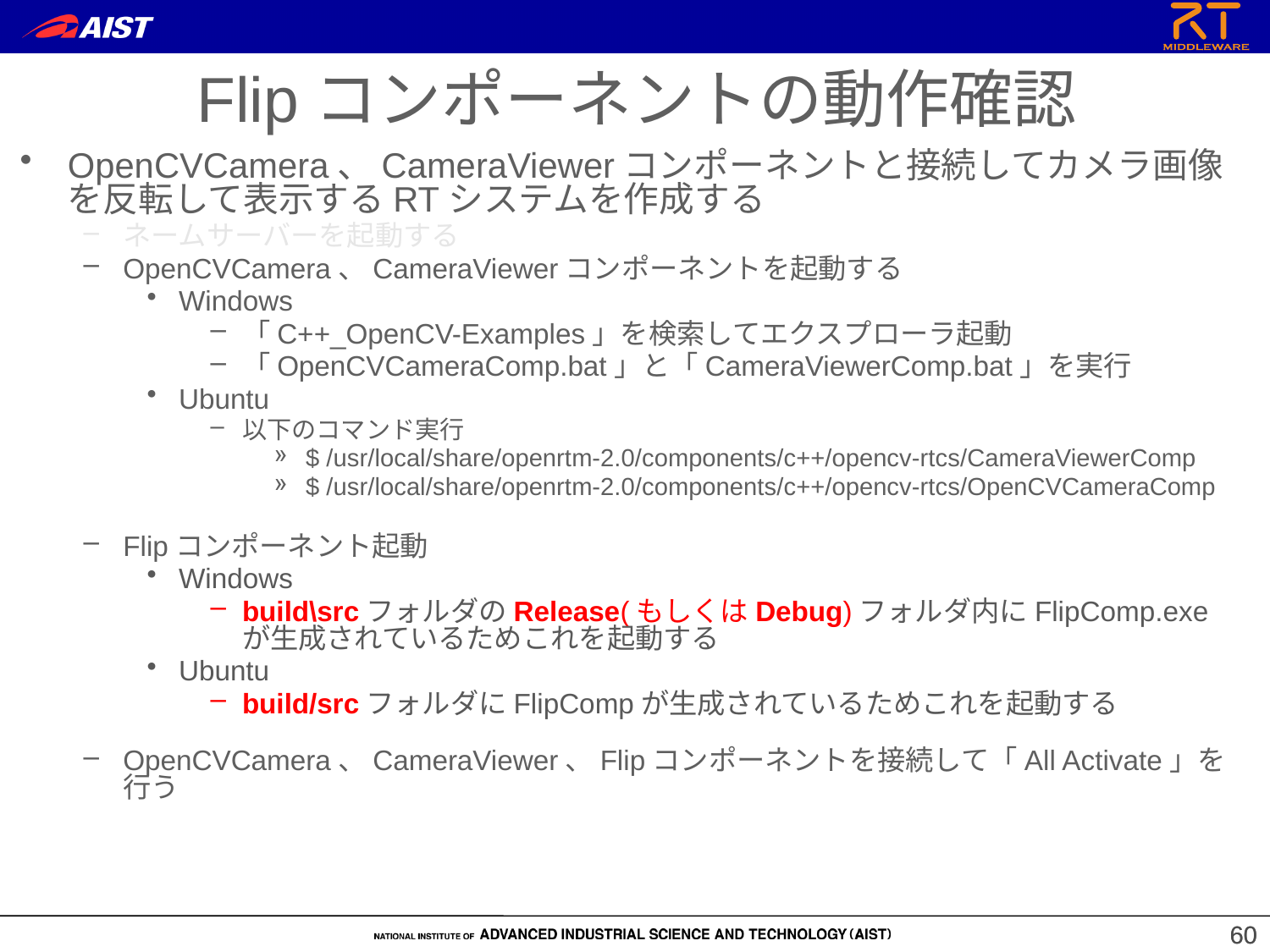

Flipコンポーネントの動作確認
OpenCVCamera、CameraViewerコンポーネントと接続してカメラ画像を反転して表示するRTシステムを作成する
ネームサーバーを起動する
OpenCVCamera、CameraViewerコンポーネントを起動する
Windows
「C++_OpenCV-Examples」を検索してエクスプローラ起動
「OpenCVCameraComp.bat」と「CameraViewerComp.bat」を実行
Ubuntu
以下のコマンド実行
$ /usr/local/share/openrtm-2.0/components/c++/opencv-rtcs/CameraViewerComp
$ /usr/local/share/openrtm-2.0/components/c++/opencv-rtcs/OpenCVCameraComp

Flipコンポーネント起動
Windows
build\srcフォルダのRelease(もしくはDebug)フォルダ内にFlipComp.exeが生成されているためこれを起動する
Ubuntu
build/srcフォルダにFlipCompが生成されているためこれを起動する

OpenCVCamera、CameraViewer、Flipコンポーネントを接続して「All Activate」を行う
60
60